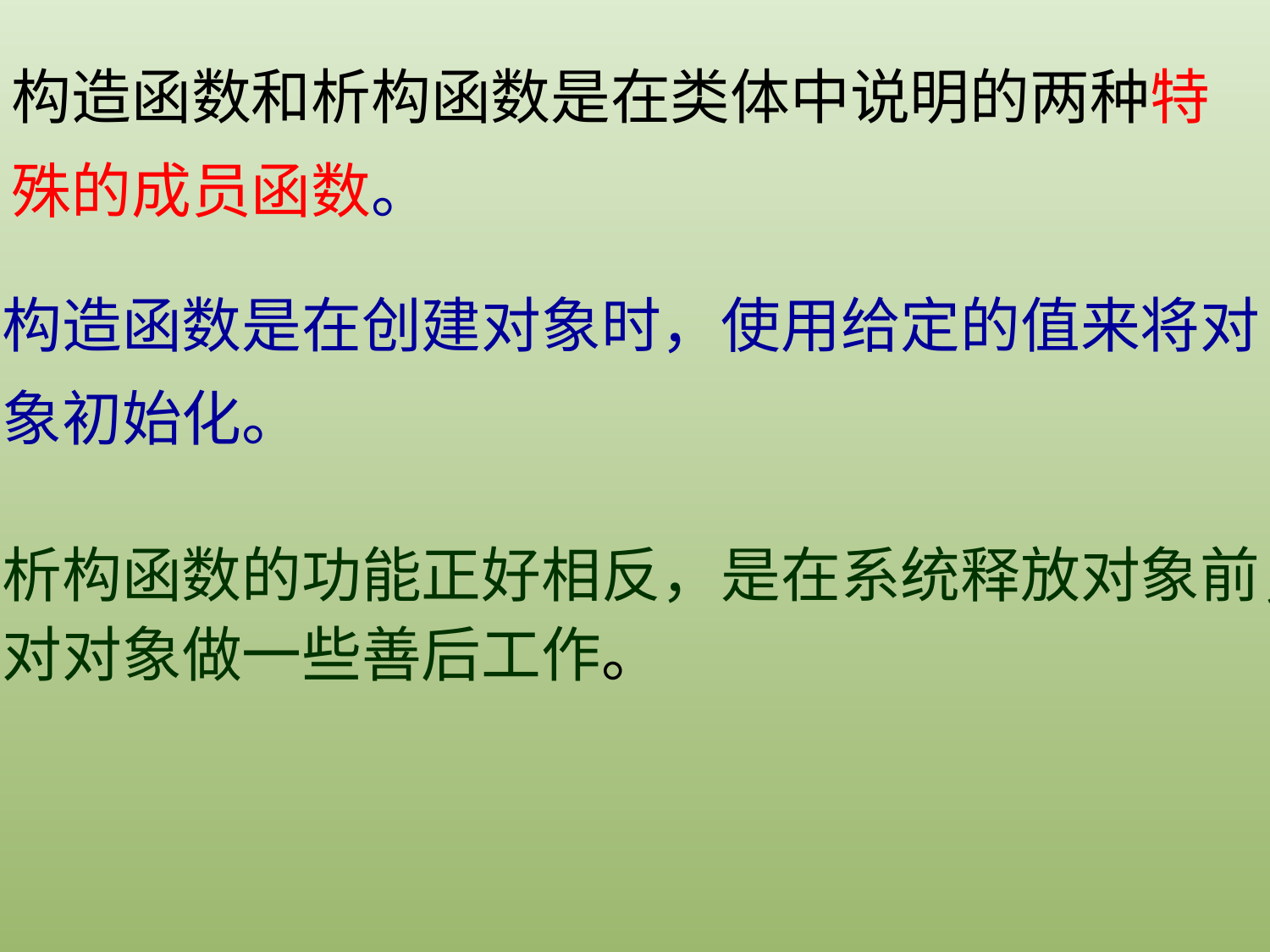

构造函数和析构函数是在类体中说明的两种特殊的成员函数。
构造函数是在创建对象时，使用给定的值来将对象初始化。
析构函数的功能正好相反，是在系统释放对象前，对对象做一些善后工作。
654